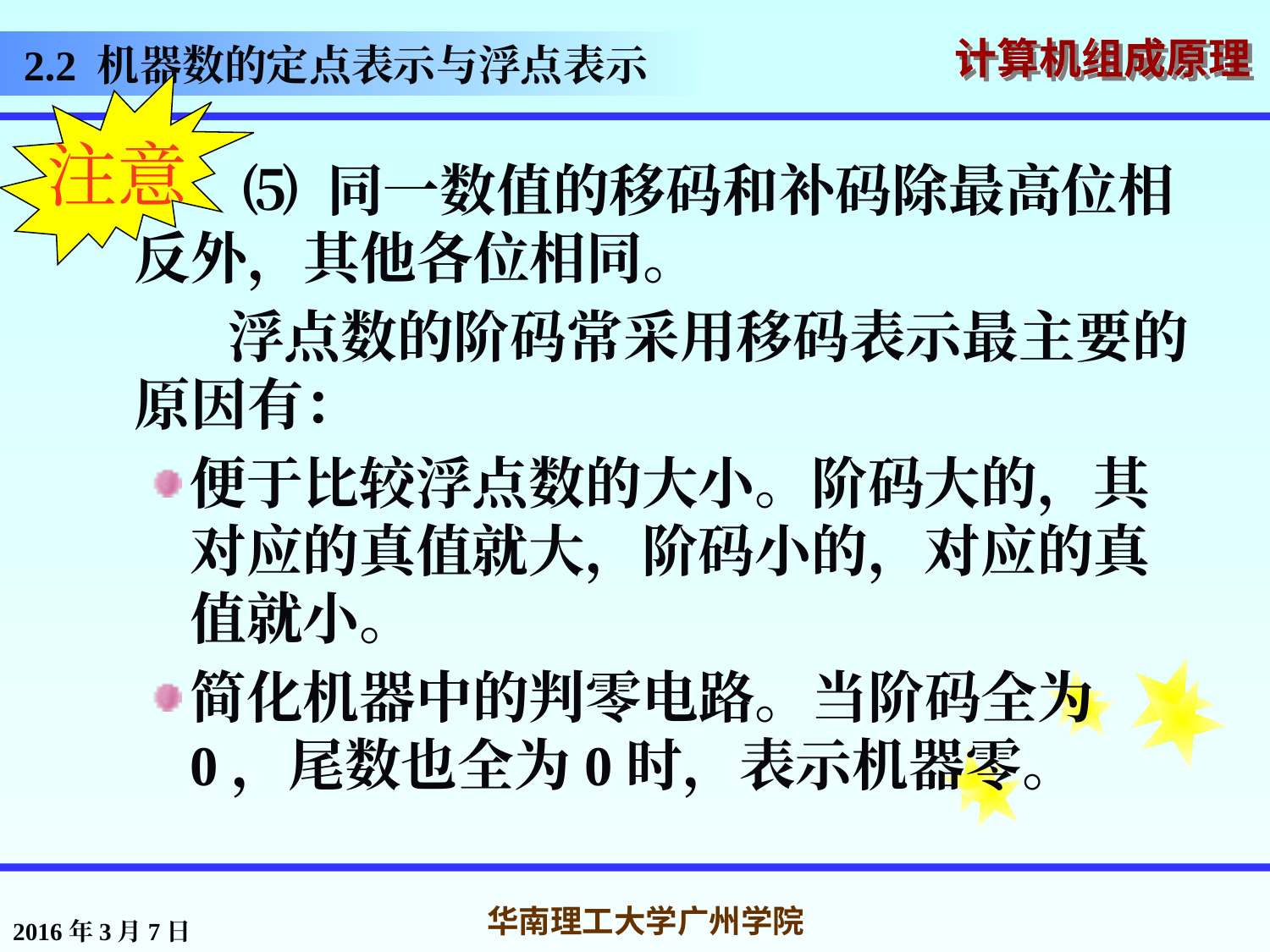

# 2.2 机器数的定点表示与浮点表示
注意
           ⑸ 同一数值的移码和补码除最高位相反外，其他各位相同。
         浮点数的阶码常采用移码表示最主要的原因有：
便于比较浮点数的大小。阶码大的，其对应的真值就大，阶码小的，对应的真值就小。
简化机器中的判零电路。当阶码全为0，尾数也全为0时，表示机器零。
2016年3月7日
华南理工大学广州学院